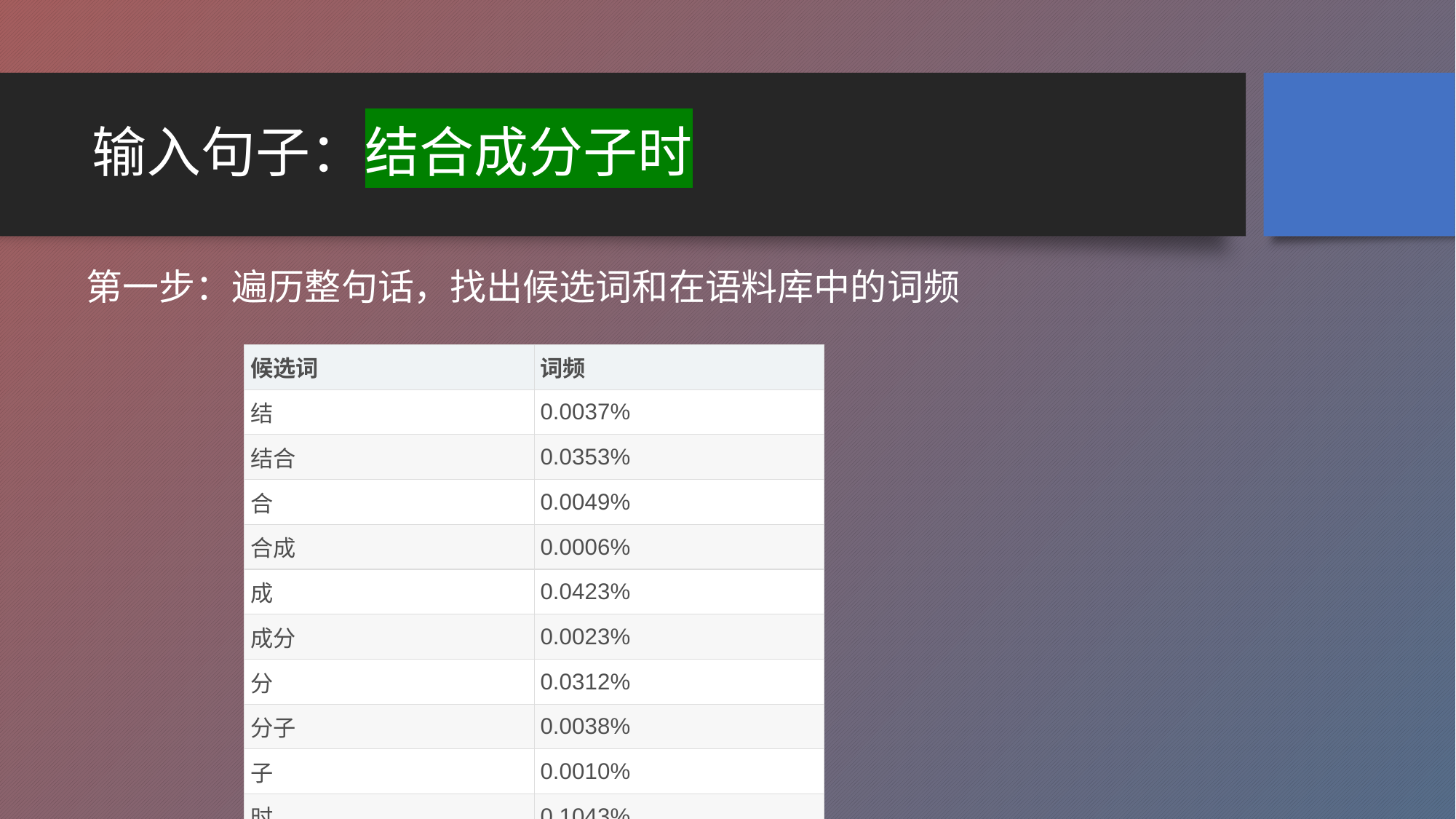

# 输入句子：结合成分子时
第一步：遍历整句话，找出候选词和在语料库中的词频
| 候选词 | 词频 |
| --- | --- |
| 结 | 0.0037% |
| 结合 | 0.0353% |
| 合 | 0.0049% |
| 合成 | 0.0006% |
| 成 | 0.0423% |
| 成分 | 0.0023% |
| 分 | 0.0312% |
| 分子 | 0.0038% |
| 子 | 0.0010% |
| 时 | 0.1043% |